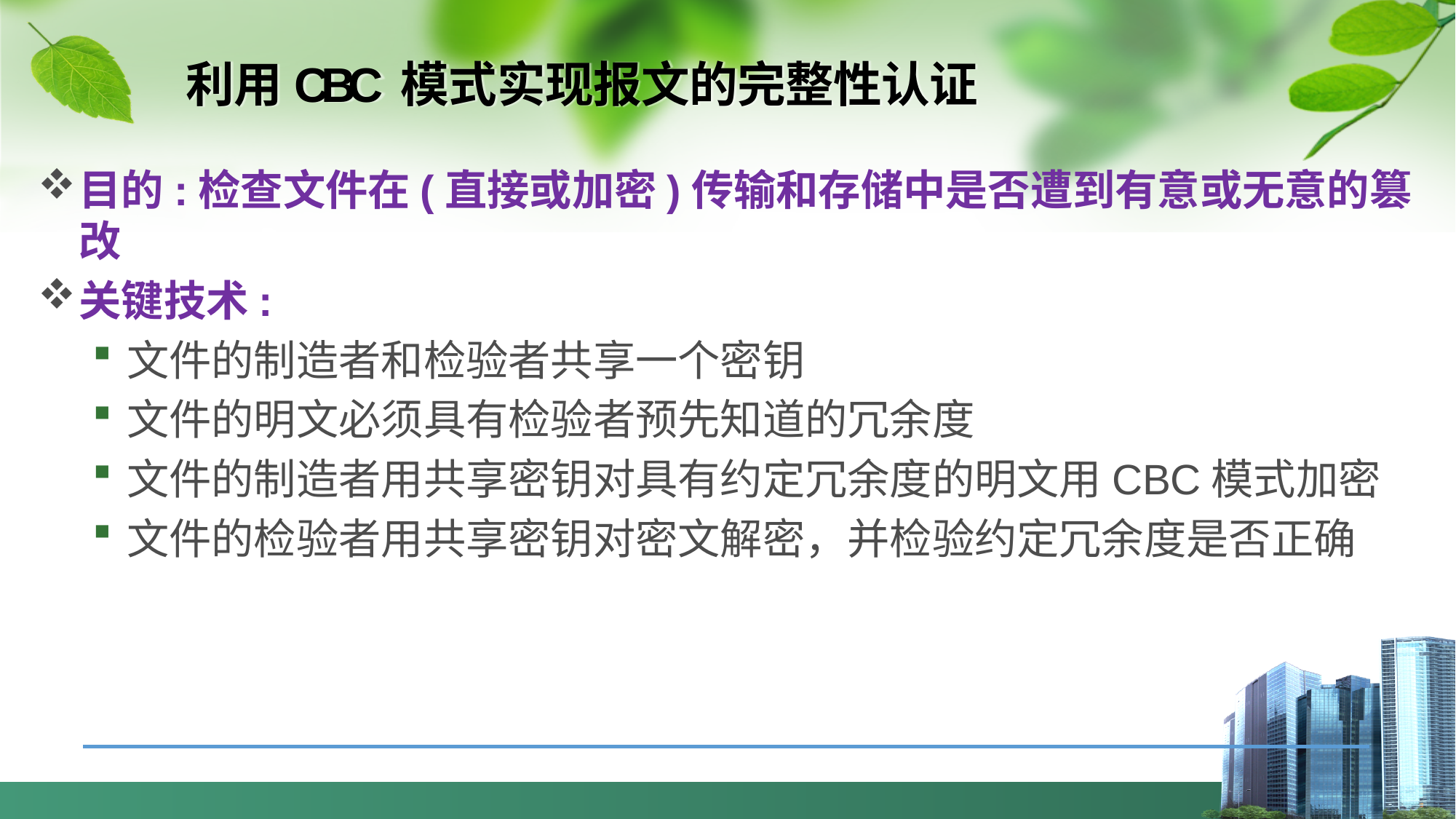

# 利用CBC 模式实现报文的完整性认证
目的:检查文件在(直接或加密)传输和存储中是否遭到有意或无意的篡改
关键技术:
文件的制造者和检验者共享一个密钥
文件的明文必须具有检验者预先知道的冗余度
文件的制造者用共享密钥对具有约定冗余度的明文用CBC模式加密
文件的检验者用共享密钥对密文解密，并检验约定冗余度是否正确